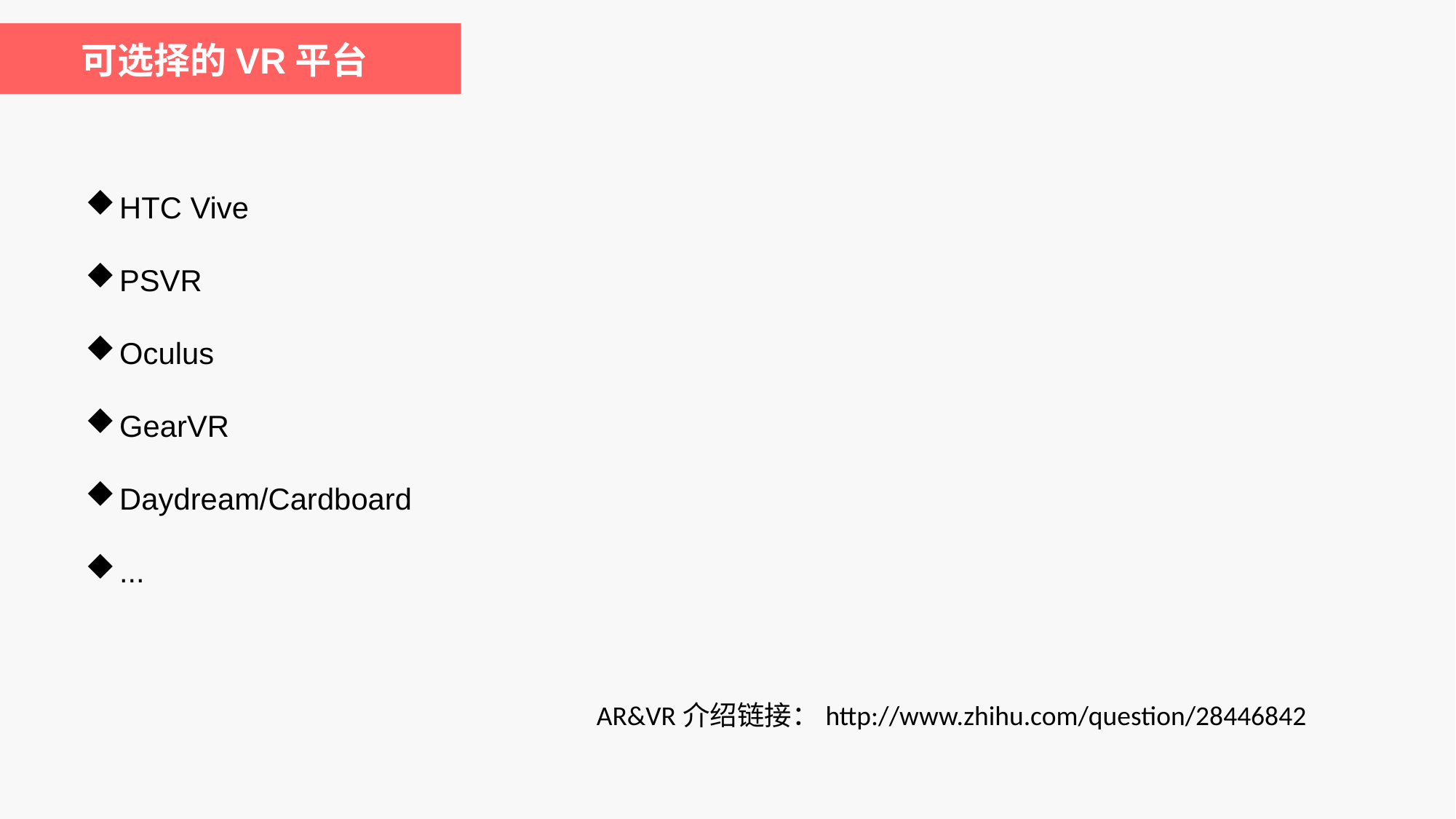

可选择的VR平台
HTC Vive

PSVR

Oculus

GearVR

Daydream/Cardboard

...

AR&VR介绍链接：http://www.zhihu.com/question/28446842